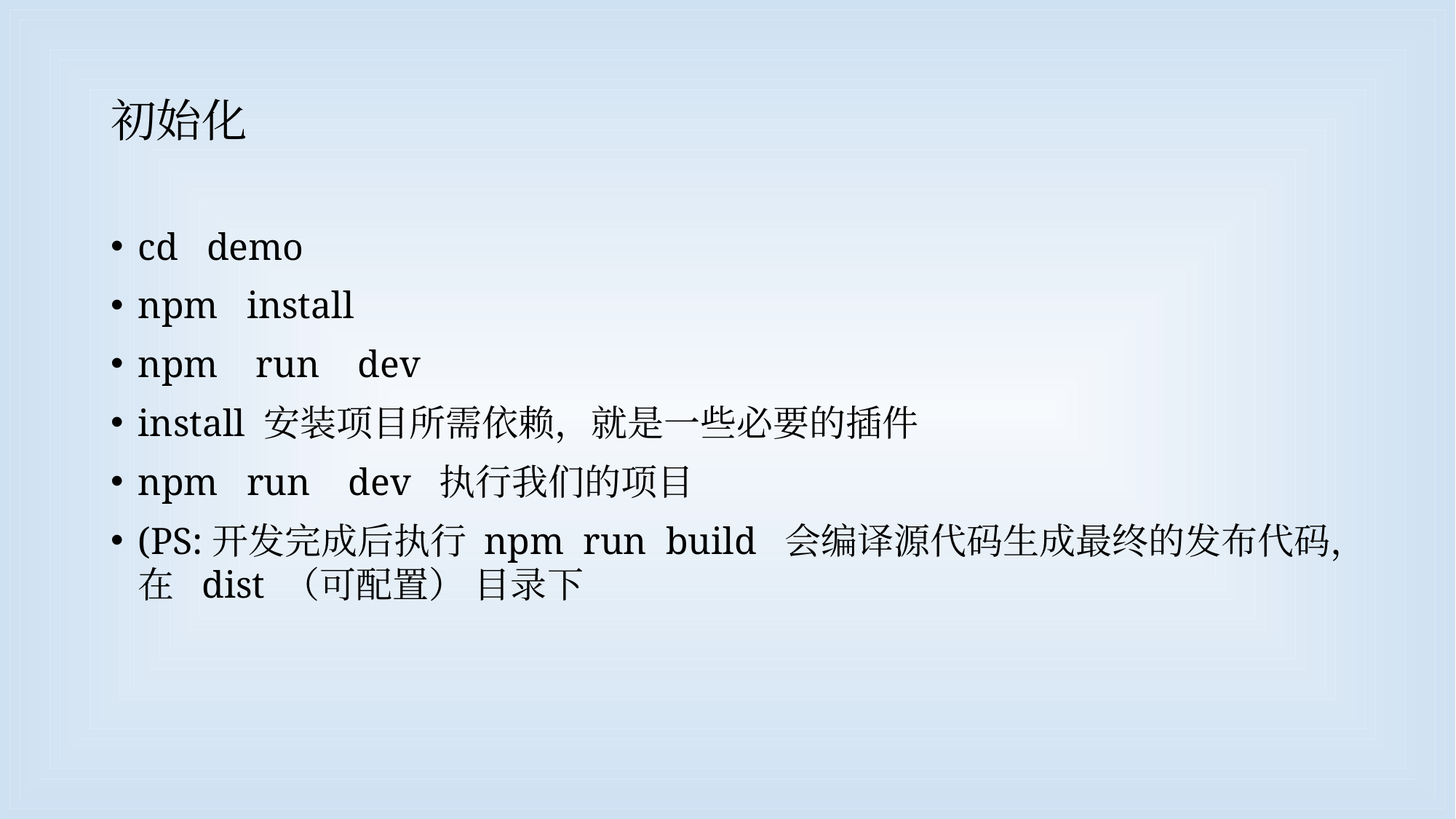

# 初始化
cd   demo
npm   install
npm    run    dev
install 安装项目所需依赖，就是一些必要的插件
npm   run    dev  执行我们的项目
(PS:开发完成后执行 npm  run  build  会编译源代码生成最终的发布代码，在  dist （可配置） 目录下